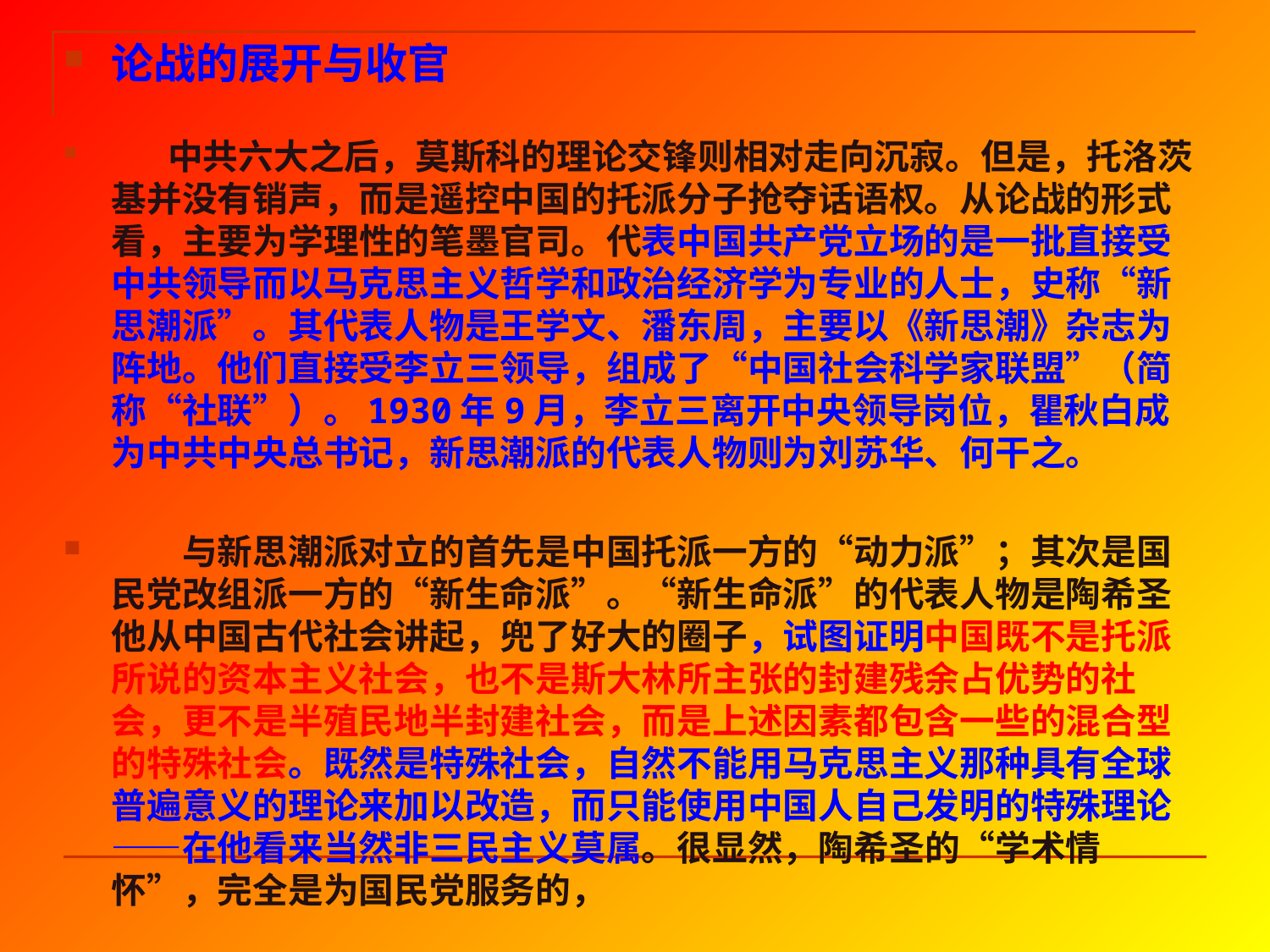

论战的展开与收官

　　中共六大之后，莫斯科的理论交锋则相对走向沉寂。但是，托洛茨基并没有销声，而是遥控中国的托派分子抢夺话语权。从论战的形式看，主要为学理性的笔墨官司。代表中国共产党立场的是一批直接受中共领导而以马克思主义哲学和政治经济学为专业的人士，史称“新思潮派”。其代表人物是王学文、潘东周，主要以《新思潮》杂志为阵地。他们直接受李立三领导，组成了“中国社会科学家联盟”（简称“社联”）。1930年9月，李立三离开中央领导岗位，瞿秋白成为中共中央总书记，新思潮派的代表人物则为刘苏华、何干之。

　　与新思潮派对立的首先是中国托派一方的“动力派”；其次是国民党改组派一方的“新生命派”。“新生命派”的代表人物是陶希圣他从中国古代社会讲起，兜了好大的圈子，试图证明中国既不是托派所说的资本主义社会，也不是斯大林所主张的封建残余占优势的社会，更不是半殖民地半封建社会，而是上述因素都包含一些的混合型的特殊社会。既然是特殊社会，自然不能用马克思主义那种具有全球普遍意义的理论来加以改造，而只能使用中国人自己发明的特殊理论——在他看来当然非三民主义莫属。很显然，陶希圣的“学术情怀”，完全是为国民党服务的，